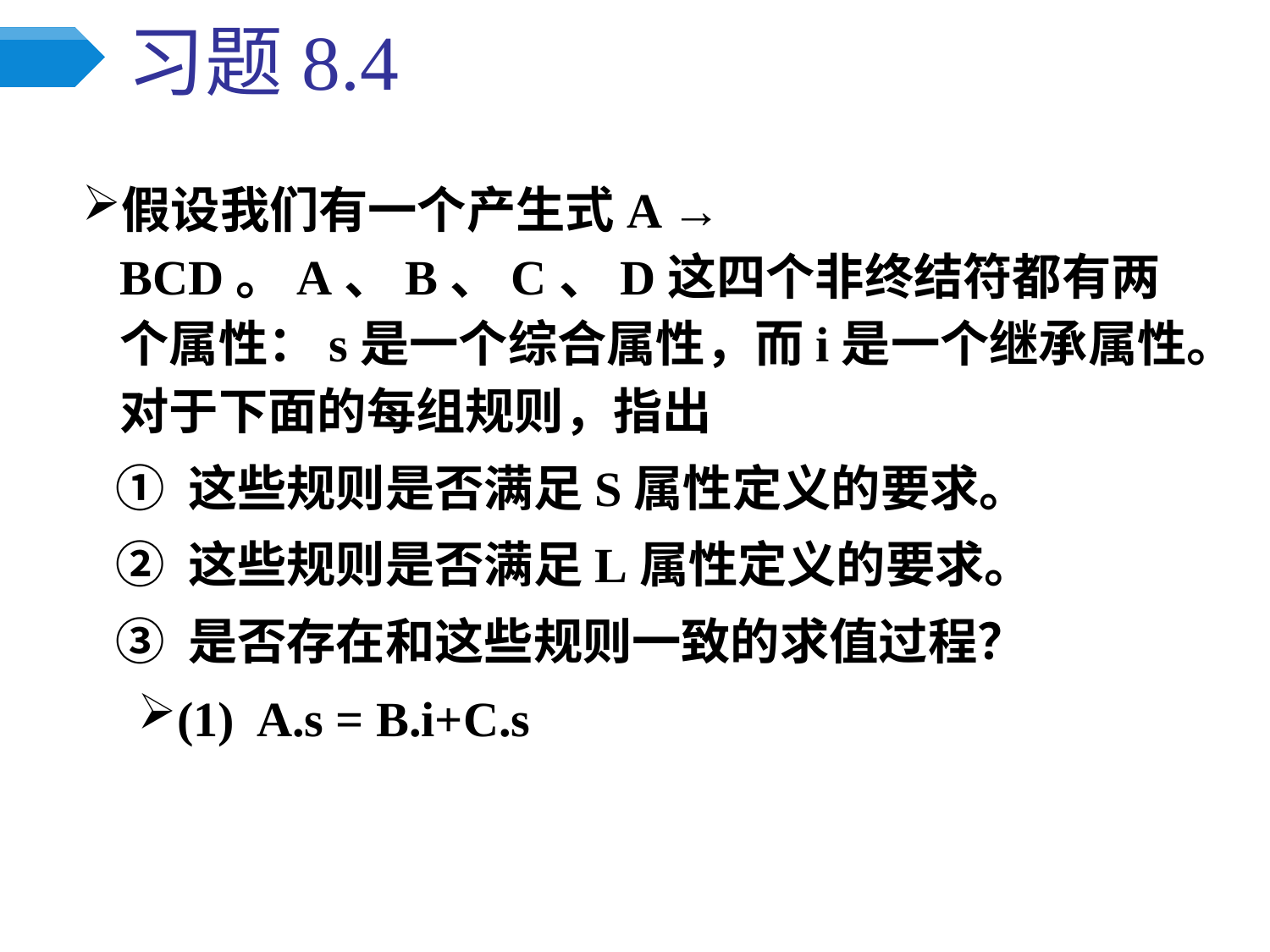

# 习题8.4
假设我们有一个产生式A → BCD。A、B、C、D这四个非终结符都有两个属性：s是一个综合属性，而i是一个继承属性。对于下面的每组规则，指出
   ① 这些规则是否满足S属性定义的要求。
   ② 这些规则是否满足L属性定义的要求。
   ③ 是否存在和这些规则一致的求值过程？
(1)  A.s = B.i+C.s